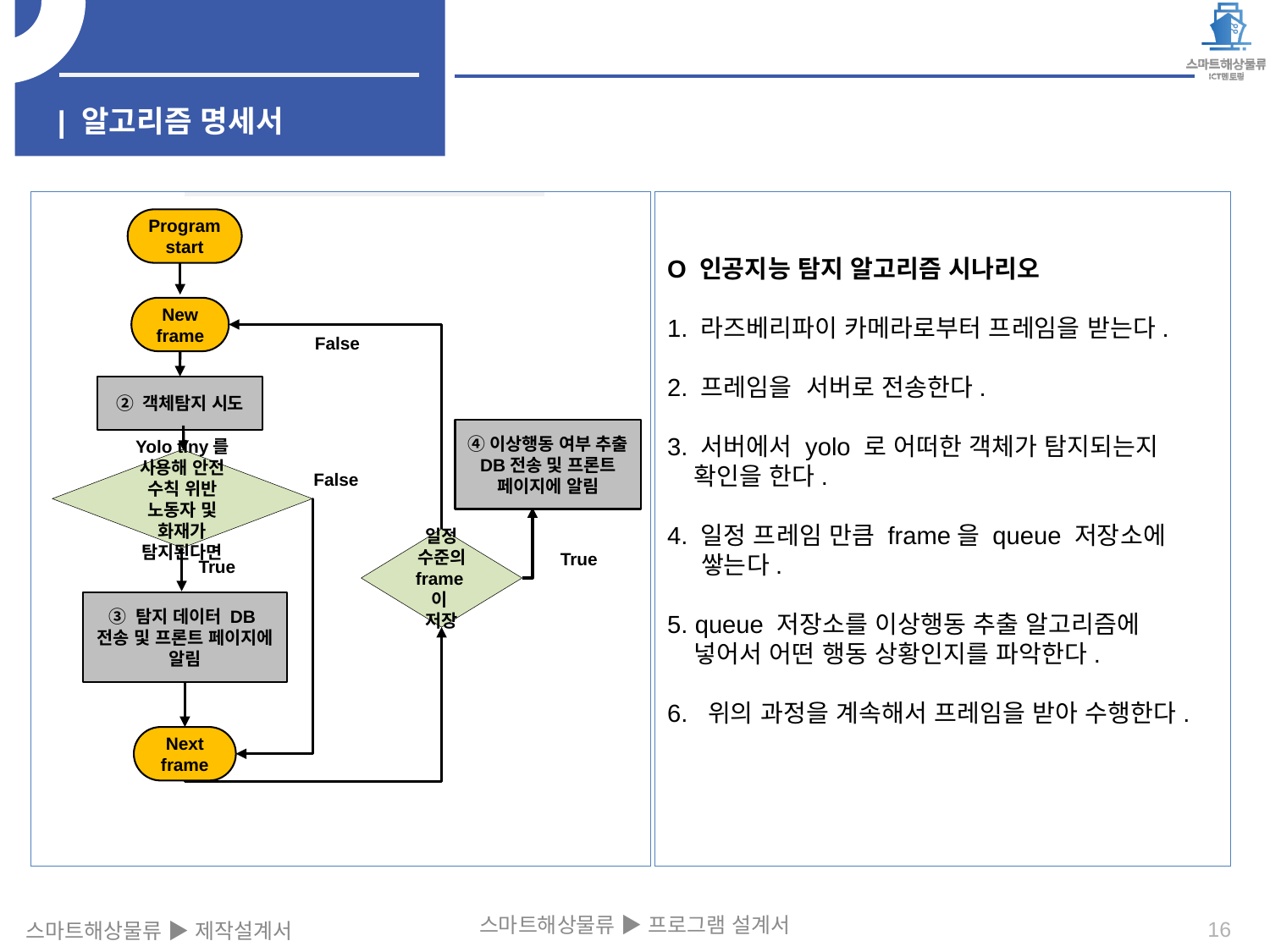

| 알고리즘 명세서

Program start
O 인공지능 탐지 알고리즘 시나리오

1. 라즈베리파이 카메라로부터 프레임을 받는다.

2. 프레임을  서버로 전송한다.

3. 서버에서 yolo 로 어떠한 객체가 탐지되는지
   확인을 한다.

4. 일정 프레임 만큼 frame을 queue 저장소에
    쌓는다.

5. queue 저장소를 이상행동 추출 알고리즘에
   넣어서 어떤 행동 상황인지를 파악한다.

6.  위의 과정을 계속해서 프레임을 받아 수행한다.
New frame
False
② 객체탐지 시도
④이상행동 여부 추출 DB전송 및 프론트 페이지에 알림
Yolo tiny를 사용해 안전 수칙 위반 노동자 및 화재가 탐지된다면
False
일정 수준의 frame이
저장
True
True
③ 탐지 데이터 DB  전송 및 프론트 페이지에 알림
Next frame
스마트해상물류 ▶ 프로그램 설계서
16